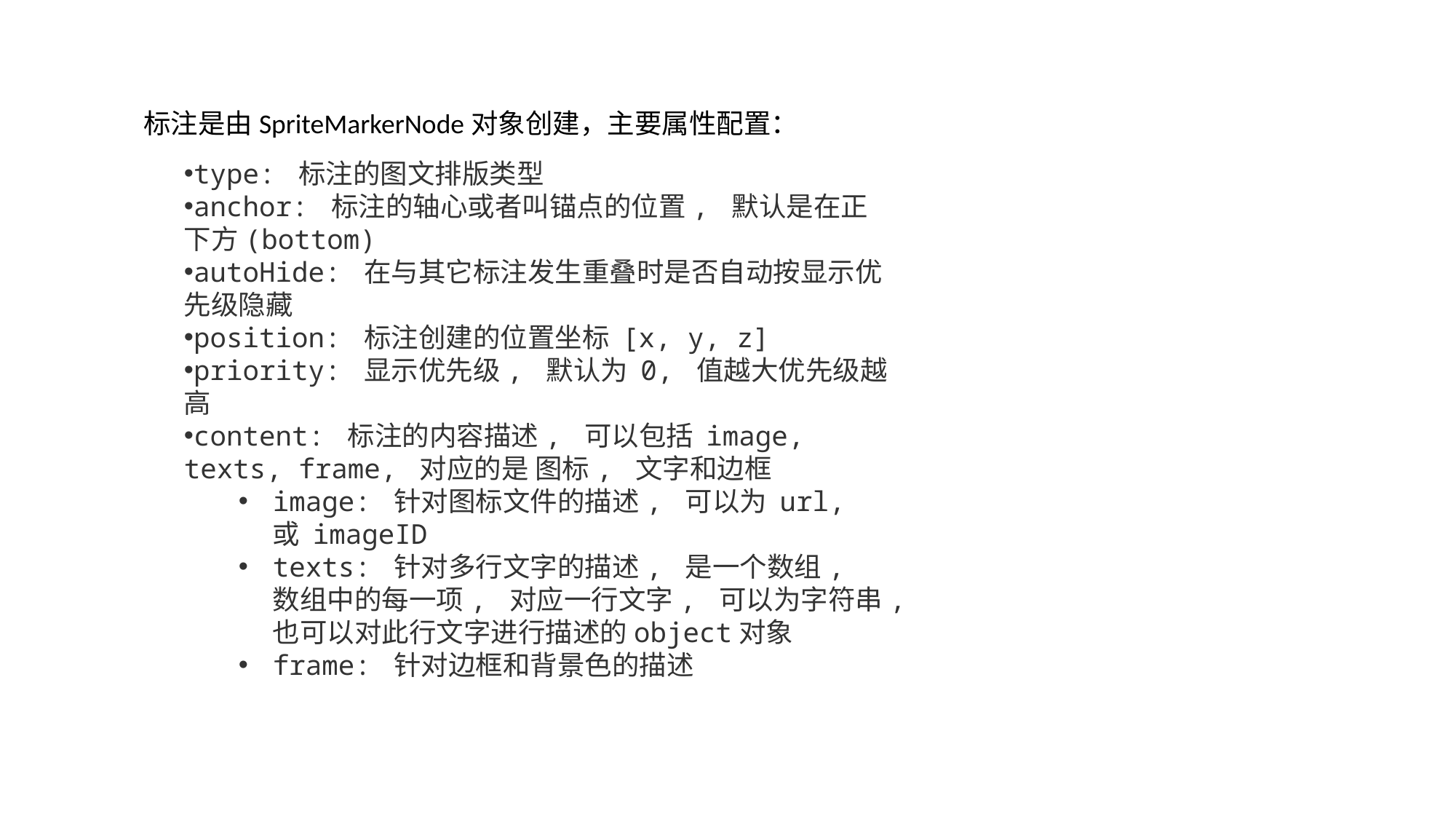

标注是由SpriteMarkerNode对象创建，主要属性配置：
type: 标注的图文排版类型
anchor: 标注的轴心或者叫锚点的位置, 默认是在正下方(bottom)
autoHide: 在与其它标注发生重叠时是否自动按显示优先级隐藏
position: 标注创建的位置坐标 [x, y, z]
priority: 显示优先级, 默认为 0, 值越大优先级越高
content: 标注的内容描述, 可以包括 image, texts, frame, 对应的是 图标, 文字和边框
image: 针对图标文件的描述, 可以为 url, 或 imageID
texts: 针对多行文字的描述, 是一个数组, 数组中的每一项, 对应一行文字, 可以为字符串,也可以对此行文字进行描述的object对象
frame: 针对边框和背景色的描述